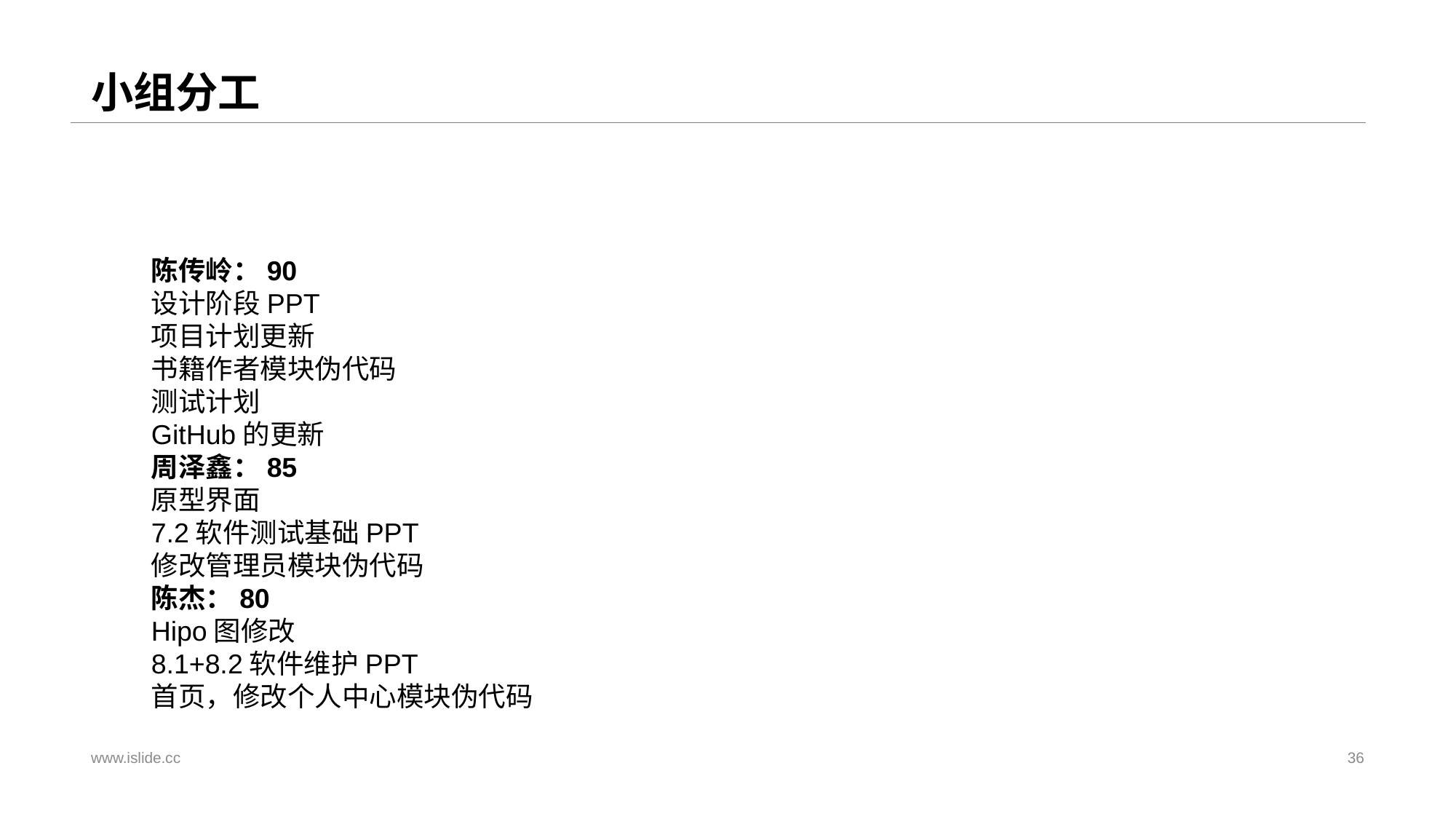

# 小组分工
陈传岭：90
设计阶段PPT
项目计划更新
书籍作者模块伪代码
测试计划
GitHub的更新
周泽鑫：85
原型界面
7.2软件测试基础PPT
修改管理员模块伪代码
陈杰：80
Hipo图修改
8.1+8.2软件维护PPT
首页，修改个人中心模块伪代码
www.islide.cc
36